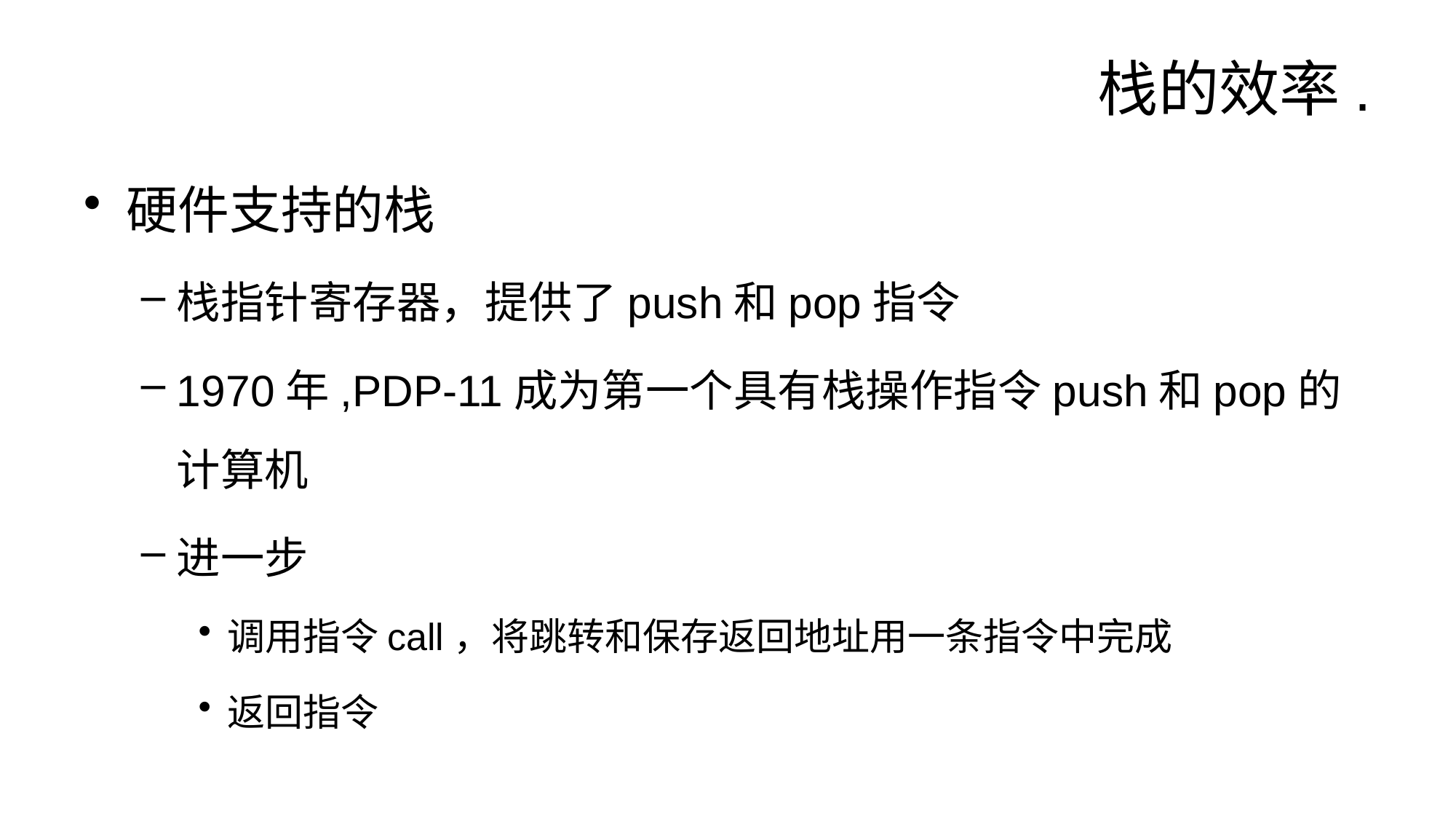

# 栈的效率.
硬件支持的栈
栈指针寄存器，提供了push和pop指令
1970年,PDP-11成为第一个具有栈操作指令push和pop的计算机
进一步
调用指令call，将跳转和保存返回地址用一条指令中完成
返回指令